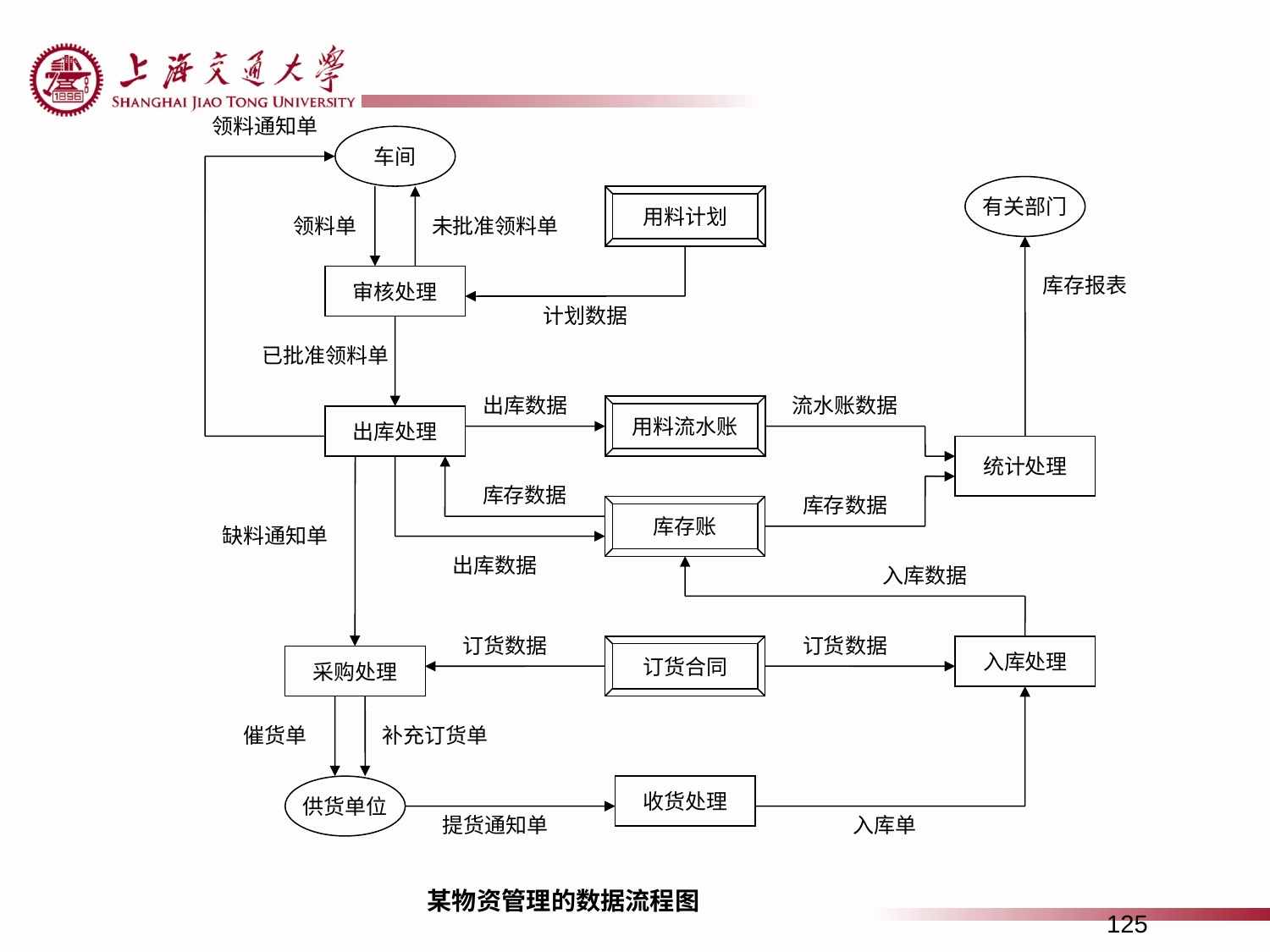

领料通知单
车间

有关部门

用料计划
领料单
未批准领料单

审核处理
库存报表

计划数据

已批准领料单
出库数据
流水账数据
用料流水账
出库处理

统计处理

库存数据

库存数据
库存账
缺料通知单

出库数据

入库数据

订货数据
订货数据
订货合同
入库处理
采购处理

催货单
补充订货单
供货单位
收货处理

提货通知单

入库单
某物资管理的数据流程图
125